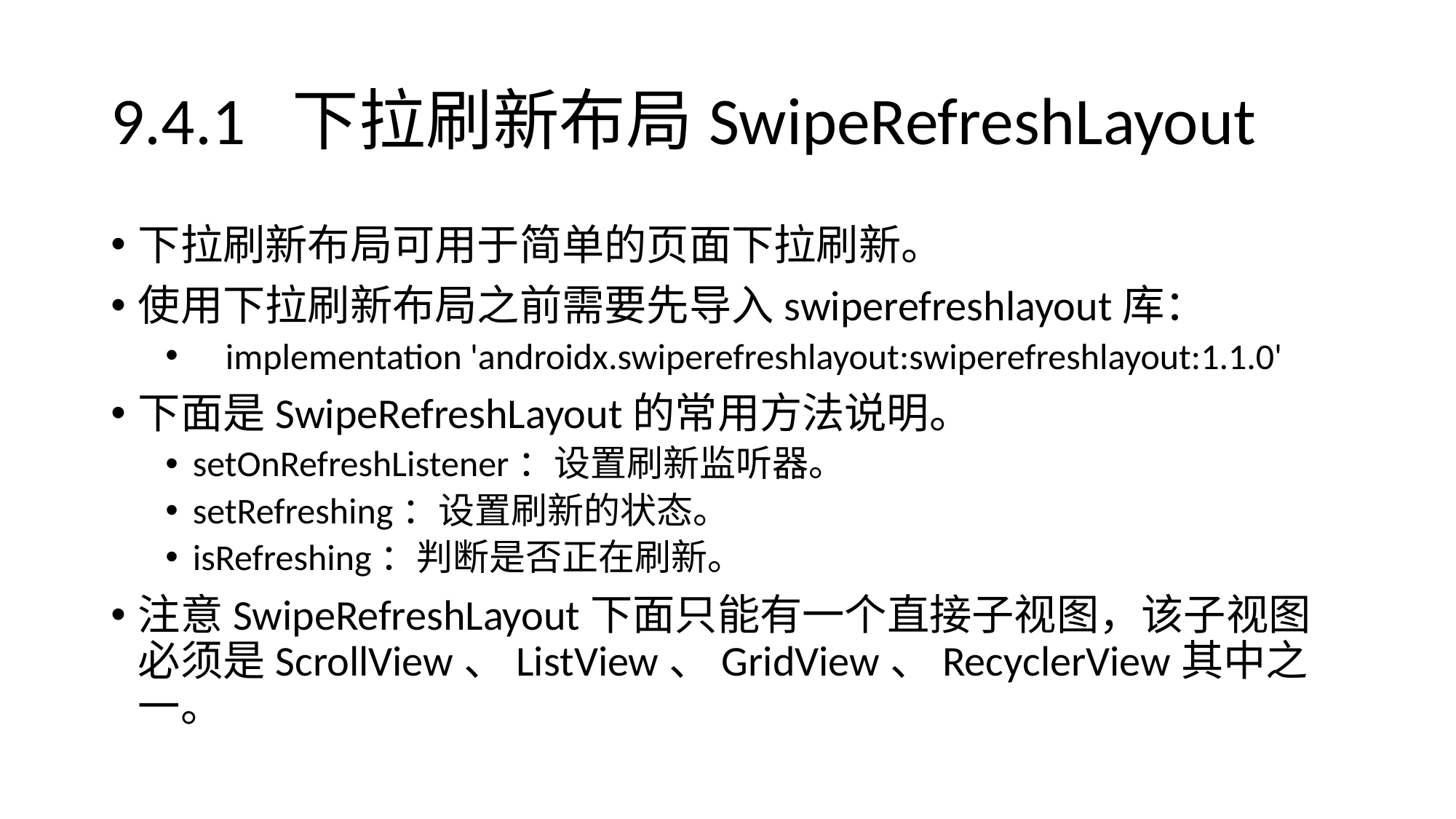

# 9.4.1  下拉刷新布局SwipeRefreshLayout
下拉刷新布局可用于简单的页面下拉刷新。
使用下拉刷新布局之前需要先导入swiperefreshlayout库：
    implementation 'androidx.swiperefreshlayout:swiperefreshlayout:1.1.0'
下面是SwipeRefreshLayout的常用方法说明。
setOnRefreshListener：设置刷新监听器。
setRefreshing：设置刷新的状态。
isRefreshing：判断是否正在刷新。
注意SwipeRefreshLayout下面只能有一个直接子视图，该子视图必须是ScrollView、ListView、GridView、RecyclerView其中之一。